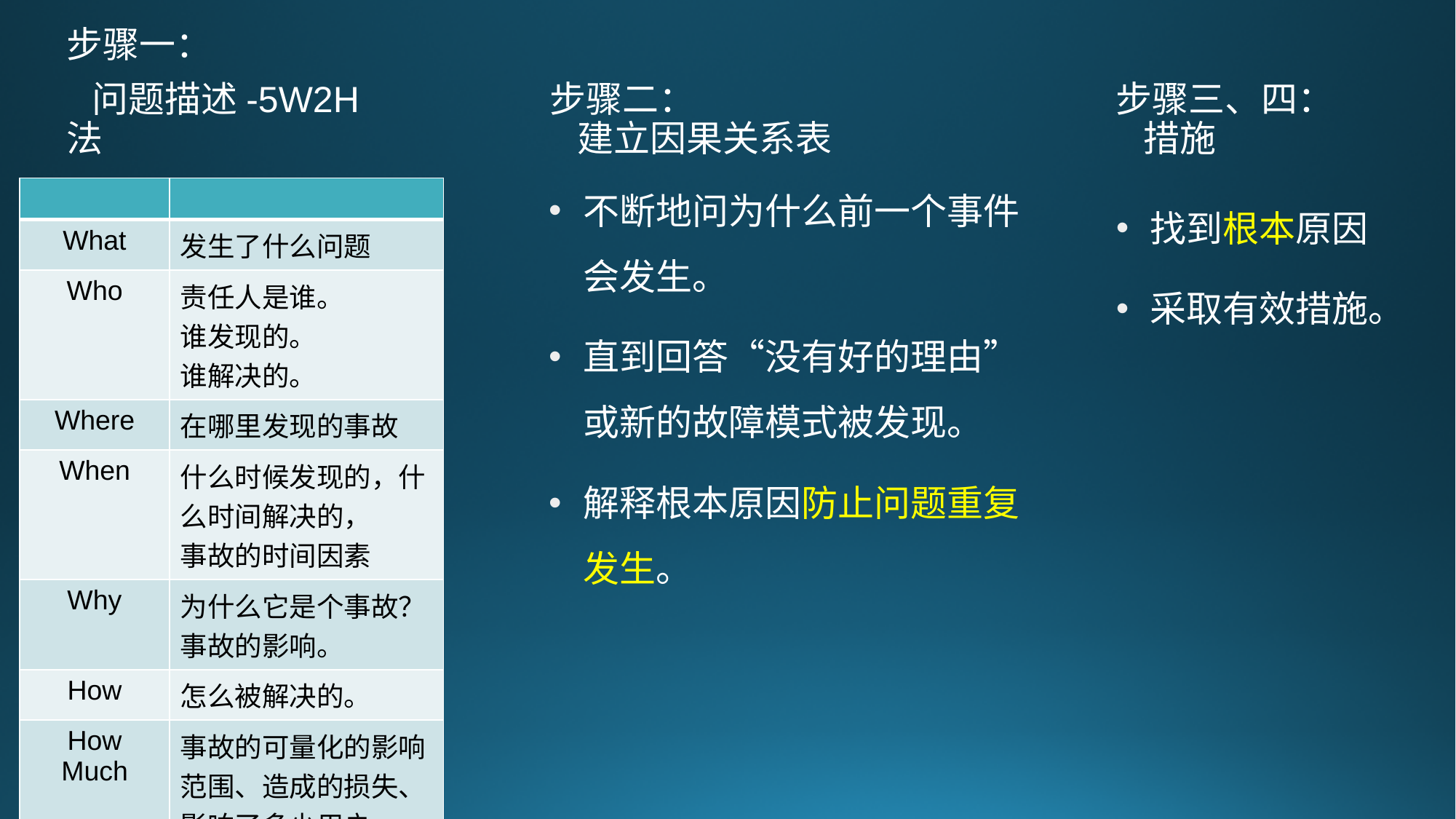

步骤一：
  问题描述-5W2H法
步骤二：
建立因果关系表
步骤三、四：
措施
不断地问为什么前一个事件会发生。
直到回答“没有好的理由”或新的故障模式被发现。
解释根本原因防止问题重复发生。
|  |  |
| --- | --- |
| What | 发生了什么问题 |
| Who | 责任人是谁。 谁发现的。 谁解决的。 |
| Where | 在哪里发现的事故 |
| When | 什么时候发现的，什么时间解决的， 事故的时间因素 |
| Why | 为什么它是个事故？ 事故的影响。 |
| How | 怎么被解决的。 |
| How Much | 事故的可量化的影响范围、造成的损失、影响了多少用户。 |
找到根本原因
采取有效措施。